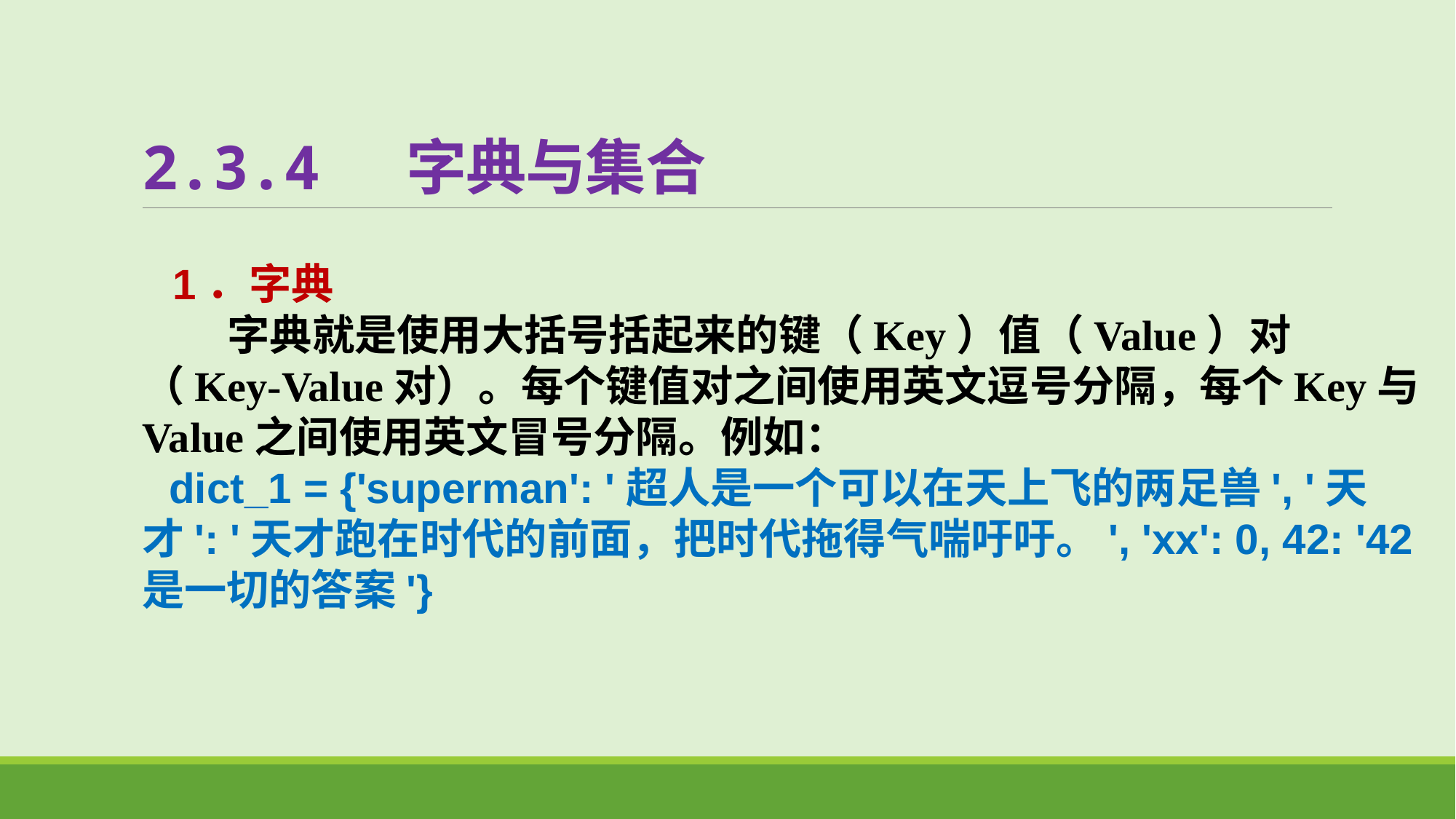

# 2.3.4  字典与集合
1．字典
     字典就是使用大括号括起来的键（Key）值（Value）对（Key-Value对）。每个键值对之间使用英文逗号分隔，每个Key与Value之间使用英文冒号分隔。例如：
dict_1 = {'superman': '超人是一个可以在天上飞的两足兽', '天才': '天才跑在时代的前面，把时代拖得气喘吁吁。', 'xx': 0, 42: '42是一切的答案'}